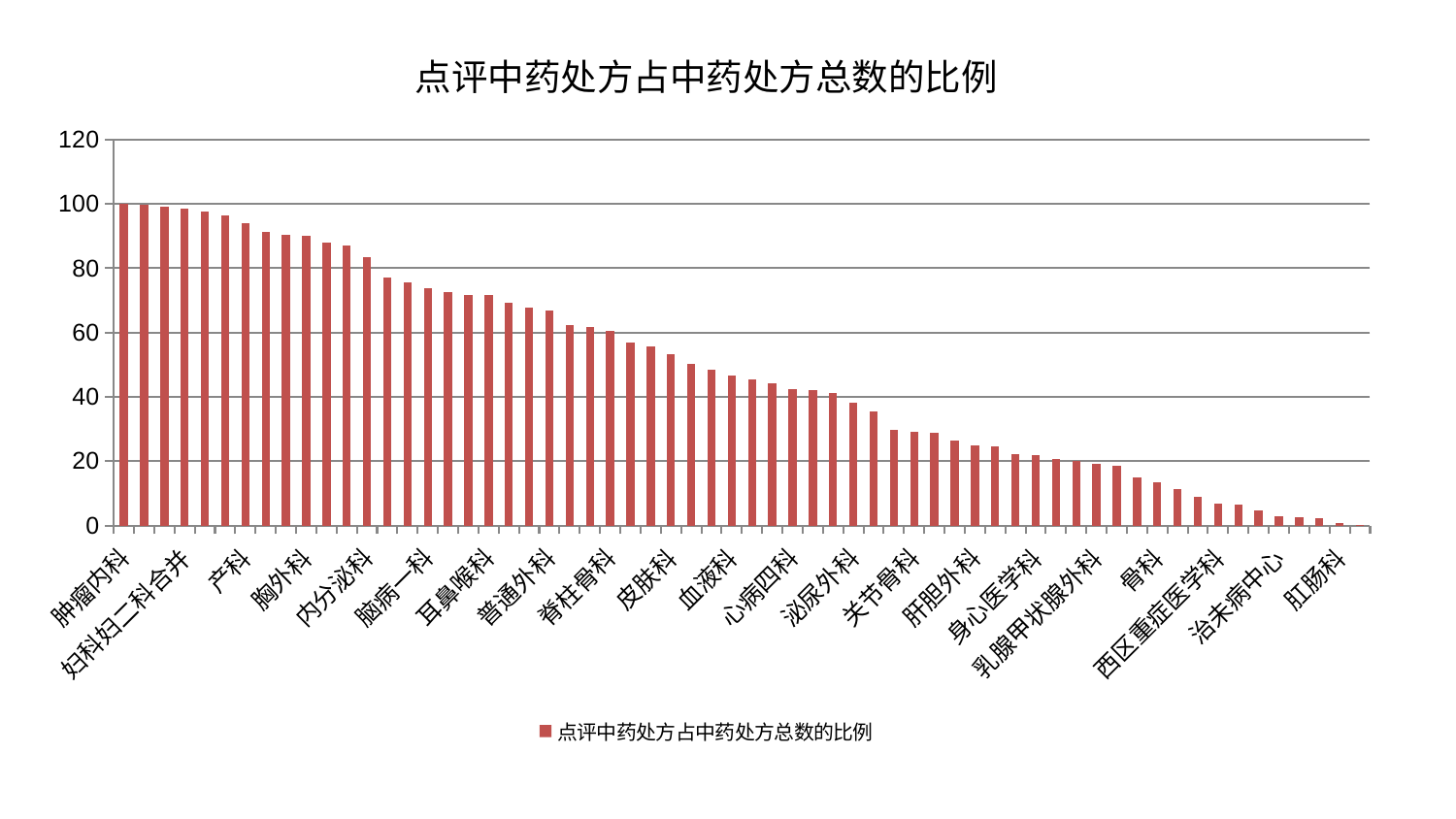

### Chart: 点评中药处方占中药处方总数的比例

| Category | 点评中药处方占中药处方总数的比例 |
|---|---|
| 肿瘤内科 | 100.0 |
| 儿科 | 99.73008518800962 |
| 妇二科 | 99.07273793354707 |
| 妇科妇二科合并 | 98.52688656421503 |
| 运动损伤骨科 | 97.59440563098185 |
| 心病三科 | 96.29250820915054 |
| 产科 | 94.11676220460498 |
| 创伤骨科 | 91.21395503488709 |
| 肾病科 | 90.47356547627099 |
| 胸外科 | 90.1637843439988 |
| 脾胃病科 | 88.0230972842443 |
| 东区肾病科 | 87.142969006715 |
| 内分泌科 | 83.33420122366005 |
| 微创骨科 | 77.19756909112719 |
| 美容皮肤科 | 75.60710501315769 |
| 脑病一科 | 73.91795328109228 |
| 东区重症医学科 | 72.61220750613685 |
| 康复科 | 71.7628518299959 |
| 耳鼻喉科 | 71.55831903269244 |
| 男科 | 69.39474743331174 |
| 风湿病科 | 67.82711027028338 |
| 普通外科 | 66.82450587451224 |
| 推拿科 | 62.438025263319275 |
| 小儿骨科 | 61.86148538953507 |
| 脊柱骨科 | 60.50727572391474 |
| 口腔科 | 56.76106614243151 |
| 综合内科 | 55.57332418793877 |
| 皮肤科 | 53.141700374910776 |
| 妇科 | 50.345925151269526 |
| 心病二科 | 48.50607683043608 |
| 血液科 | 46.78226910541815 |
| 老年医学科 | 45.497943981563125 |
| 脑病二科 | 44.066182649137794 |
| 心病四科 | 42.28863896447806 |
| 显微骨科 | 42.106890553479786 |
| 脾胃科消化科合并 | 41.26393116297081 |
| 泌尿外科 | 38.306656800550456 |
| 呼吸内科 | 35.57804932388063 |
| 小儿推拿科 | 29.640807776208437 |
| 关节骨科 | 29.07350837671296 |
| 心血管内科 | 28.95168434525857 |
| 重症医学科 | 26.32131214010034 |
| 肝胆外科 | 24.963782722920932 |
| 中医外治中心 | 24.742201739712943 |
| 心病一科 | 22.291316609166294 |
| 身心医学科 | 21.934352522715898 |
| 神经外科 | 20.713900735234844 |
| 脑病三科 | 20.18918621525887 |
| 乳腺甲状腺外科 | 19.2323725484799 |
| 眼科 | 18.50957190978392 |
| 肾脏内科 | 14.874432486158065 |
| 骨科 | 13.398839966491561 |
| 周围血管科 | 11.313565570384815 |
| 神经内科 | 8.870000897372027 |
| 西区重症医学科 | 6.747090731950493 |
| 中医经典科 | 6.399817035696151 |
| 肝病科 | 4.651558946929564 |
| 治未病中心 | 2.8673612756628546 |
| 针灸科 | 2.681271002435751 |
| 消化内科 | 2.322579552730967 |
| 肛肠科 | 0.6428721196396647 |
| 医院 | 0.011463297072727634 |
22